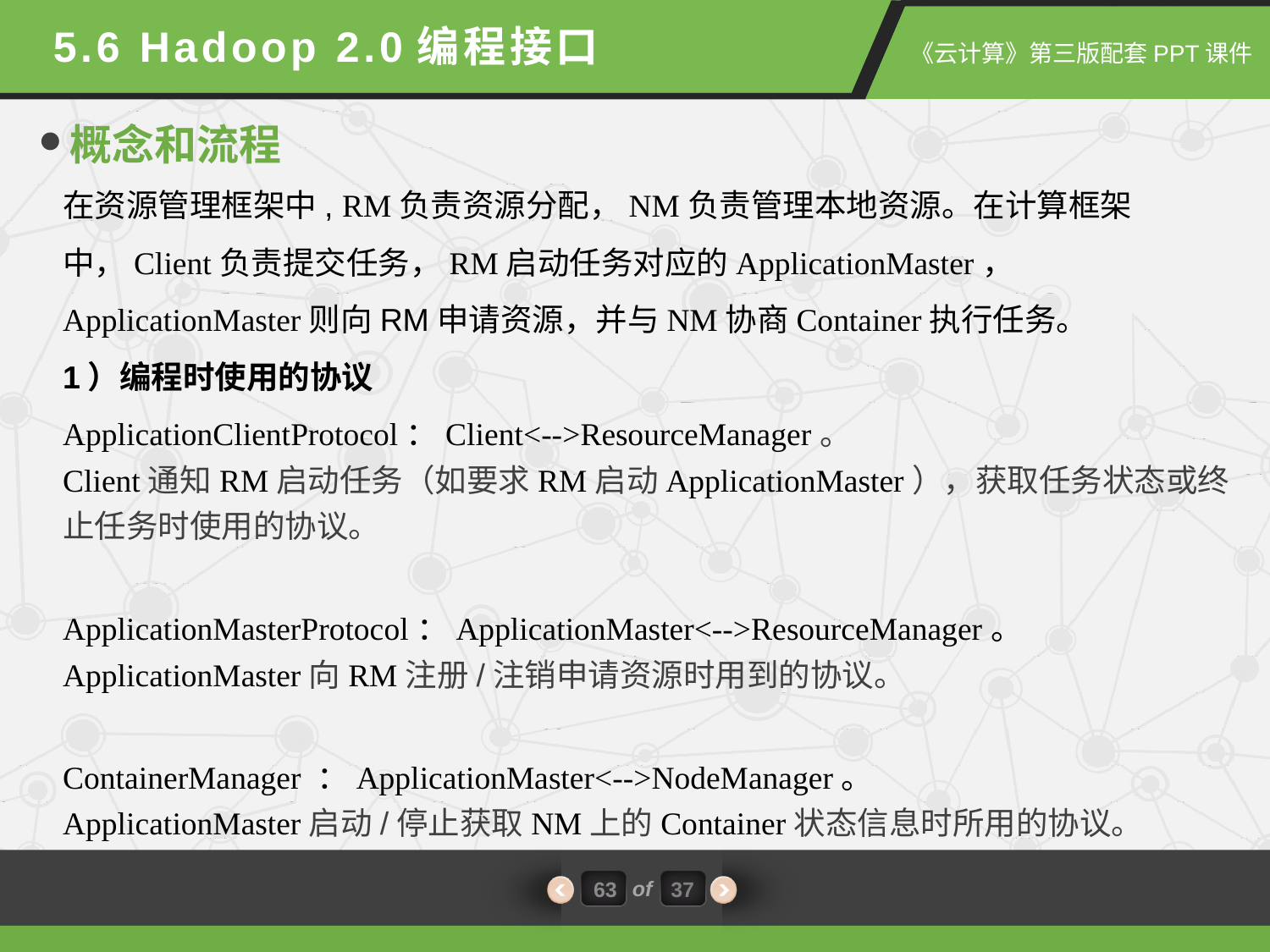

5.6 Hadoop 2.0编程接口
概念和流程

在资源管理框架中, RM负责资源分配，NM负责管理本地资源。在计算框架中，Client负责提交任务，RM启动任务对应的ApplicationMaster， ApplicationMaster则向RM申请资源，并与NM协商Container执行任务。
1）编程时使用的协议
ApplicationClientProtocol：Client<-->ResourceManager。
Client通知RM启动任务（如要求RM启动ApplicationMaster），获取任务状态或终止任务时使用的协议。

ApplicationMasterProtocol：ApplicationMaster<-->ResourceManager。
ApplicationMaster向RM注册/注销申请资源时用到的协议。

ContainerManager ：ApplicationMaster<-->NodeManager。
ApplicationMaster启动/停止获取NM上的Container状态信息时所用的协议。
63